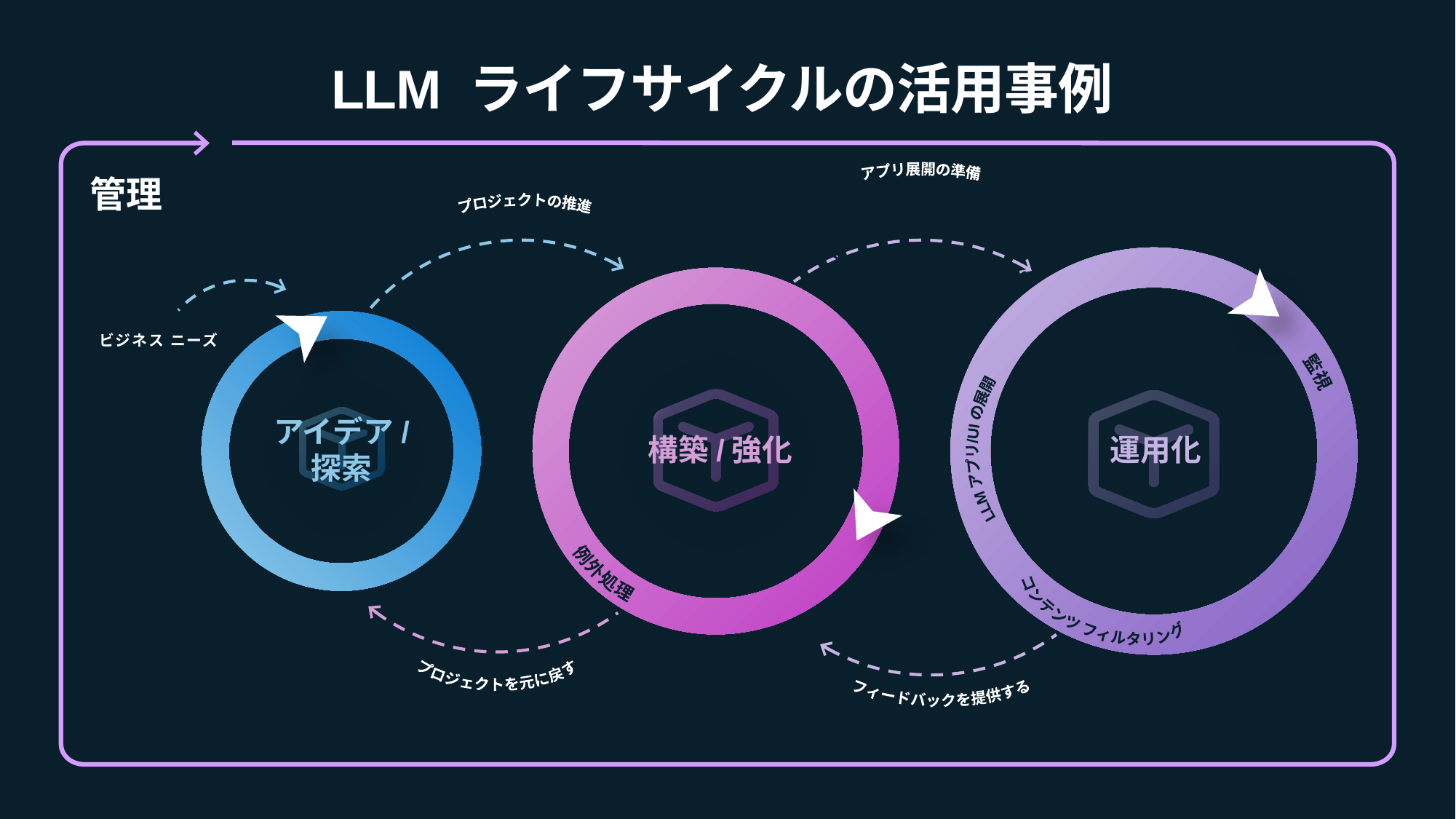

LLM ライフサイクルの活用事例

管理
アプリ展開の準備
プロジェクトの推進
                                 プロンプト エンジニアリングまたは微調整
取得拡張生成 (RAG)

クォータとコスト管理
LLM を探す

ビジネス ニーズ
  プロンプトを試す

仮説
監視

LLM アプリ/UI の展開

アイデア/
探索
例外処理
構築/強化
運用化
評価

コンテンツ フィルタリング
プロジェクトを元に戻す
フィードバックを提供する

安全なロールアウト/ステージング